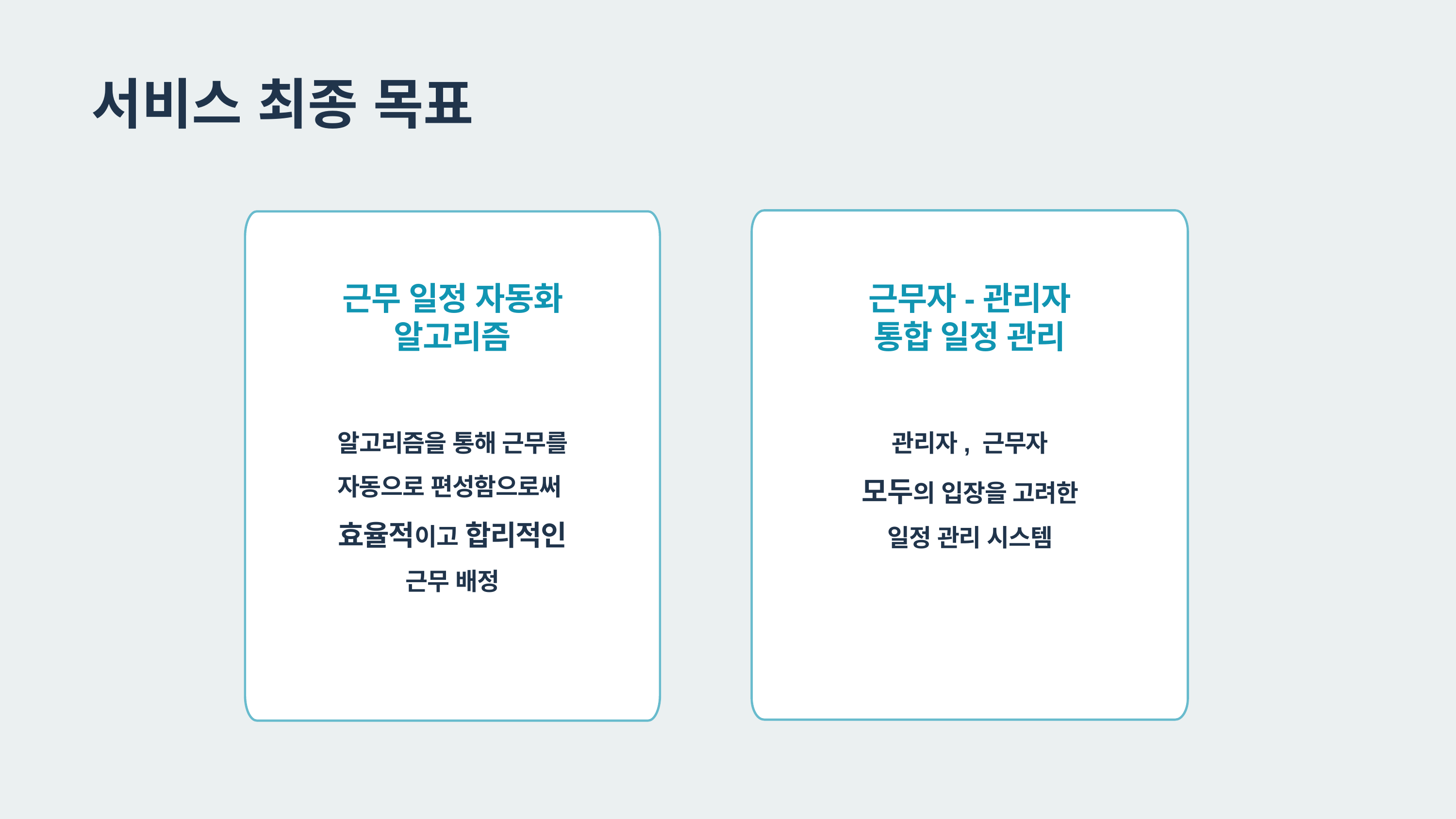

서비스 최종 목표

근무 일정 자동화 알고리즘

근무자-관리자
통합 일정 관리
알고리즘을 통해 근무를 자동으로 편성함으로써
효율적이고 합리적인
근무 배정
관리자, 근무자
모두의 입장을 고려한
일정 관리 시스템